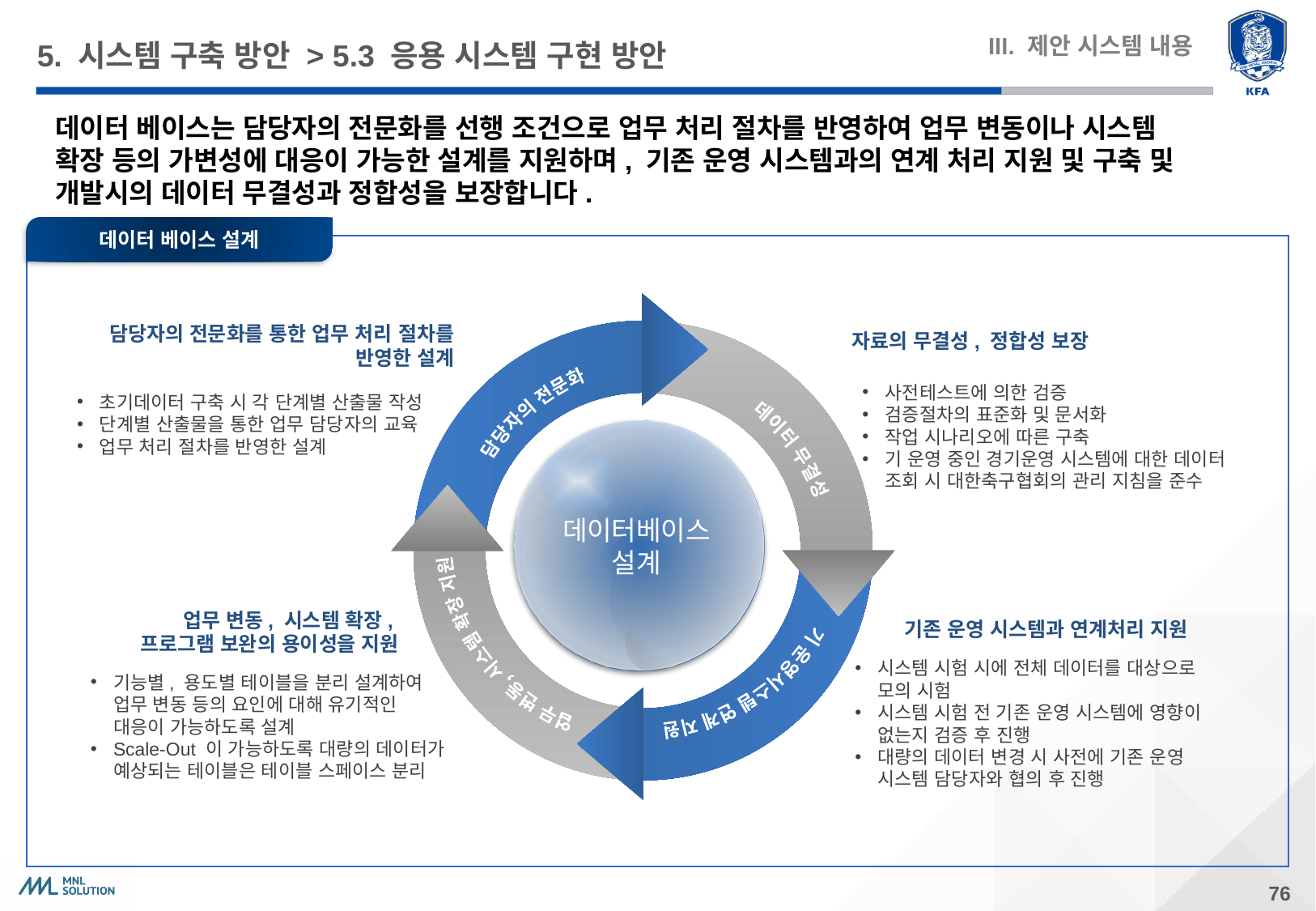

# 5. 시스템 구축 방안 > 5.3 응용 시스템 구현 방안
III. 제안 시스템 내용
데이터 베이스는 담당자의 전문화를 선행 조건으로 업무 처리 절차를 반영하여 업무 변동이나 시스템
확장 등의 가변성에 대응이 가능한 설계를 지원하며, 기존 운영 시스템과의 연계 처리 지원 및 구축 및
개발시의 데이터 무결성과 정합성을 보장합니다.
데이터 베이스 설계

담당자의 전문화를 통한 업무 처리 절차를 반영한 설계

자료의 무결성, 정합성 보장
사전테스트에 의한 검증
검증절차의 표준화 및 문서화
작업 시나리오에 따른 구축
기 운영 중인 경기운영 시스템에 대한 데이터
조회 시 대한축구협회의 관리 지침을 준수
담당자의 전문화
초기데이터 구축 시 각 단계별 산출물 작성
단계별 산출물을 통한 업무 담당자의 교육
업무 처리 절차를 반영한 설계
데이터 무결성
Text Here

데이터베이스
설계

업무 변동, 시스템 확장 지원
Text Here
기 운영시스템 연계 지원
Text Here
업무 변동, 시스템 확장,
프로그램 보완의 용이성을 지원
기존 운영 시스템과 연계처리 지원
시스템 시험 시에 전체 데이터를 대상으로 모의 시험
시스템 시험 전 기존 운영 시스템에 영향이 없는지 검증 후 진행
대량의 데이터 변경 시 사전에 기존 운영
시스템 담당자와 협의 후 진행
기능별, 용도별 테이블을 분리 설계하여
업무 변동 등의 요인에 대해 유기적인
대응이 가능하도록 설계
Scale-Out 이 가능하도록 대량의 데이터가
예상되는 테이블은 테이블 스페이스 분리